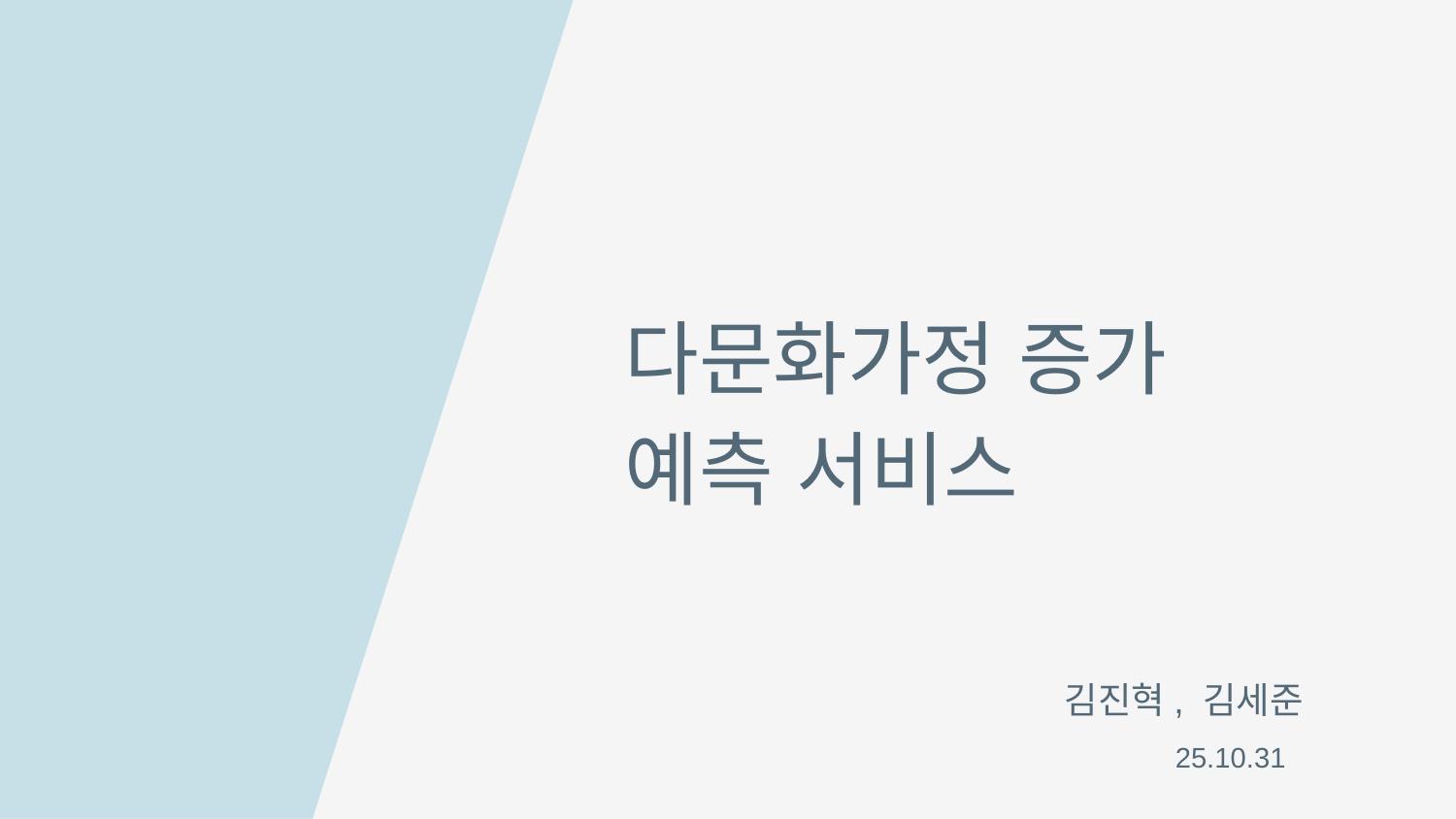

다문화가정 증가
예측 서비스

김진혁, 김세준
25.10.31